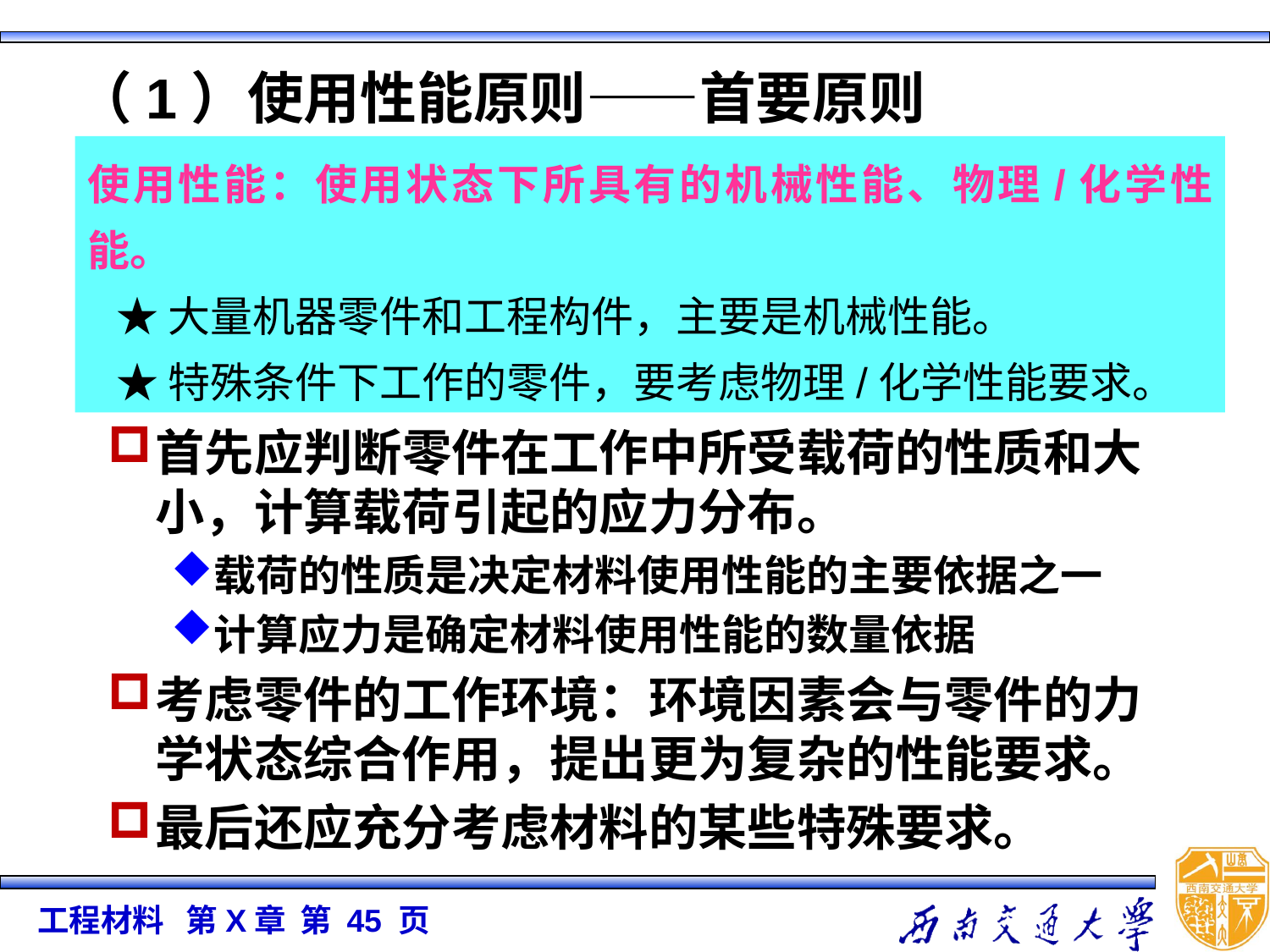

# （1）使用性能原则——首要原则
使用性能：使用状态下所具有的机械性能、物理/化学性能。
   ★大量机器零件和工程构件，主要是机械性能。
   ★特殊条件下工作的零件，要考虑物理/化学性能要求。
分析零件的工作条件
首先应判断零件在工作中所受载荷的性质和大小，计算载荷引起的应力分布。
载荷的性质是决定材料使用性能的主要依据之一
计算应力是确定材料使用性能的数量依据
考虑零件的工作环境：环境因素会与零件的力学状态综合作用，提出更为复杂的性能要求。
最后还应充分考虑材料的某些特殊要求。